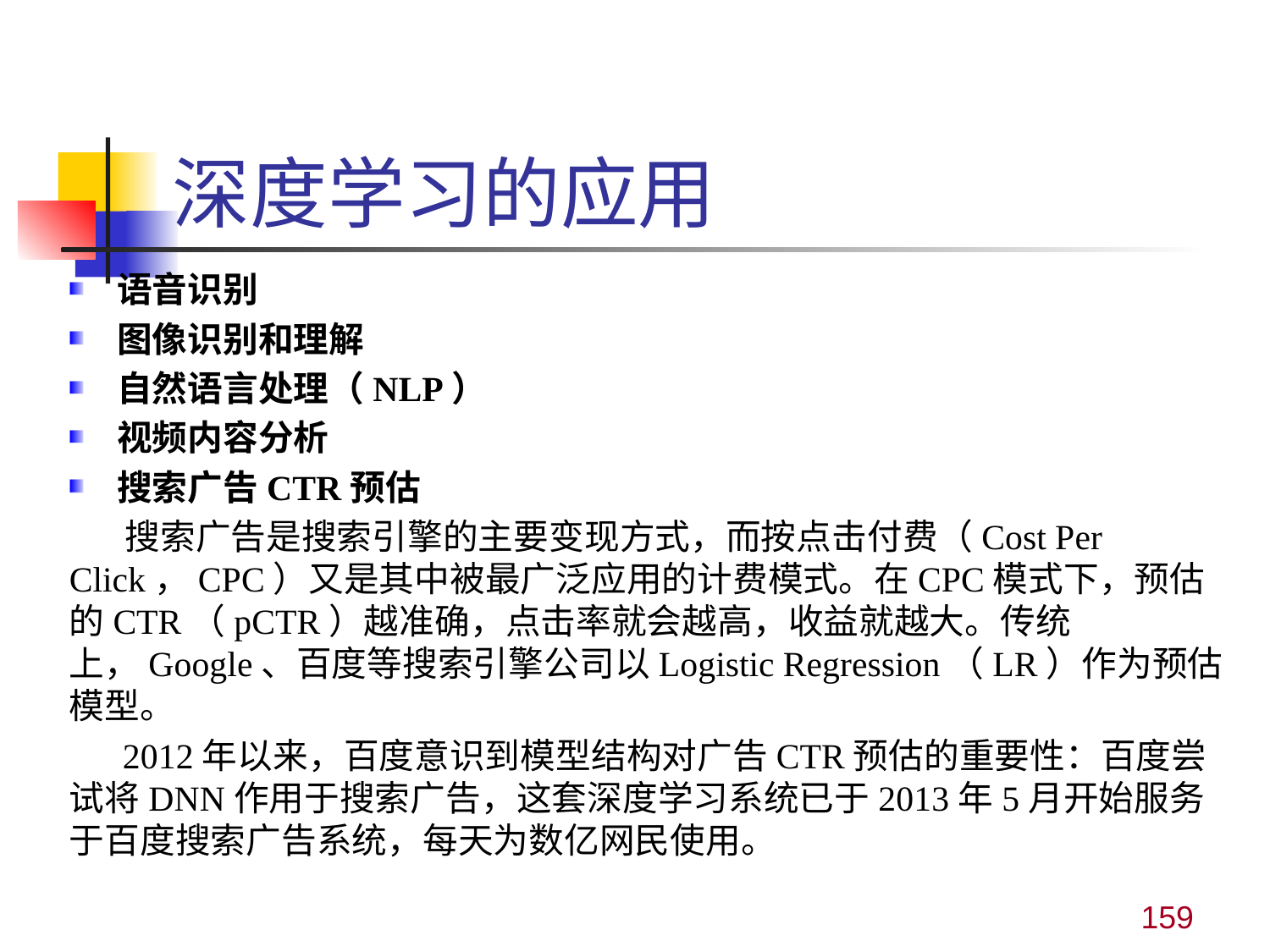

# 深度学习的应用
语音识别
图像识别和理解
自然语言处理（NLP）
视频内容分析
搜索广告CTR预估
      搜索广告是搜索引擎的主要变现方式，而按点击付费（Cost Per Click，CPC）又是其中被最广泛应用的计费模式。在CPC模式下，预估的CTR（pCTR）越准确，点击率就会越高，收益就越大。传统上，Google、百度等搜索引擎公司以Logistic Regression（LR）作为预估模型。
      2012年以来，百度意识到模型结构对广告CTR预估的重要性：百度尝试将DNN作用于搜索广告，这套深度学习系统已于2013年5月开始服务于百度搜索广告系统，每天为数亿网民使用。
159